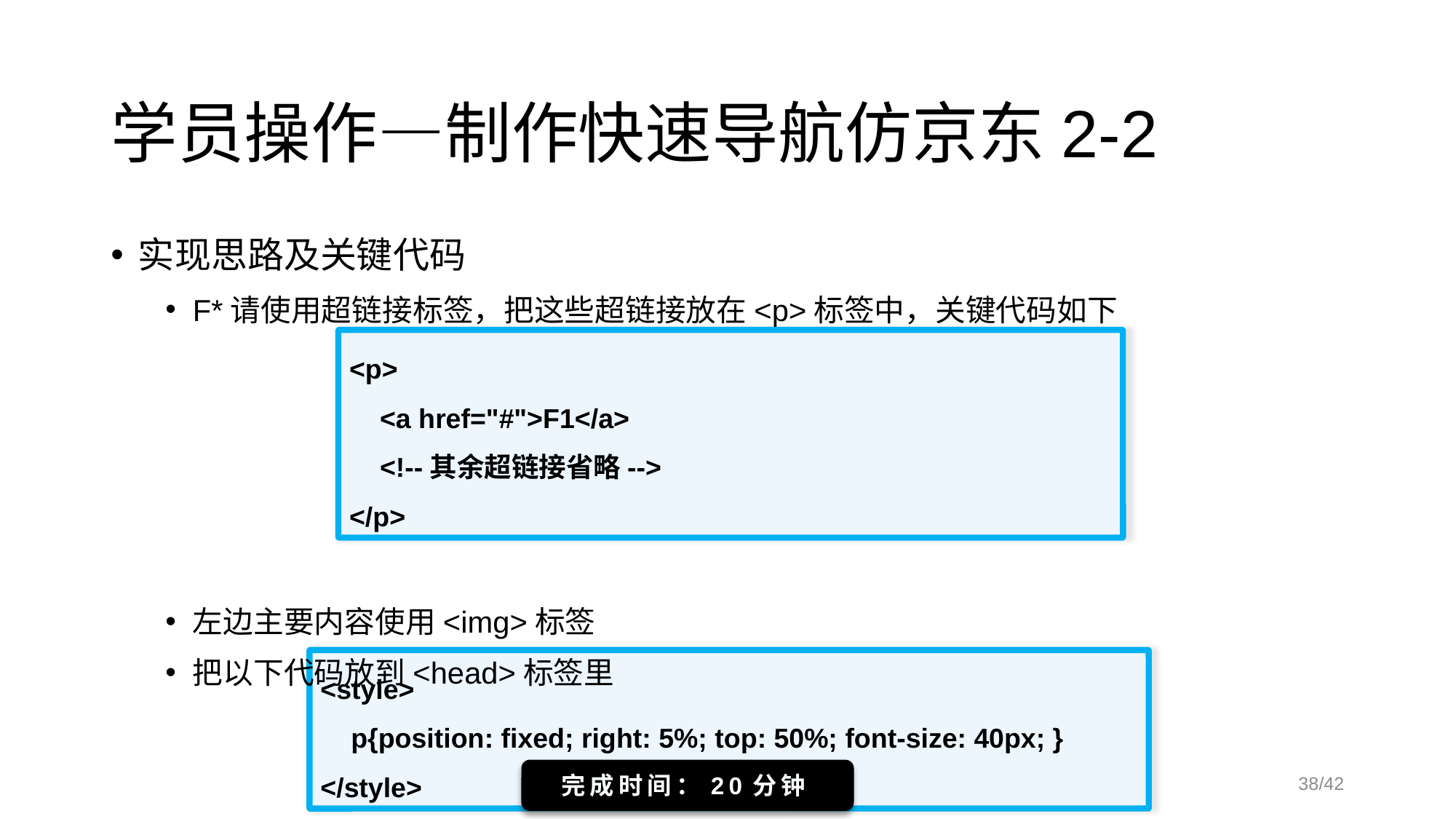

# 学员操作—制作快速导航仿京东2-2
实现思路及关键代码
F*请使用超链接标签，把这些超链接放在<p>标签中，关键代码如下

左边主要内容使用<img>标签
把以下代码放到<head>标签里
<p>
    <a href="#">F1</a>
    <!--其余超链接省略-->
</p>
<style>
    p{position: fixed; right: 5%; top: 50%; font-size: 40px; }
</style>
38/42

完成时间：20分钟